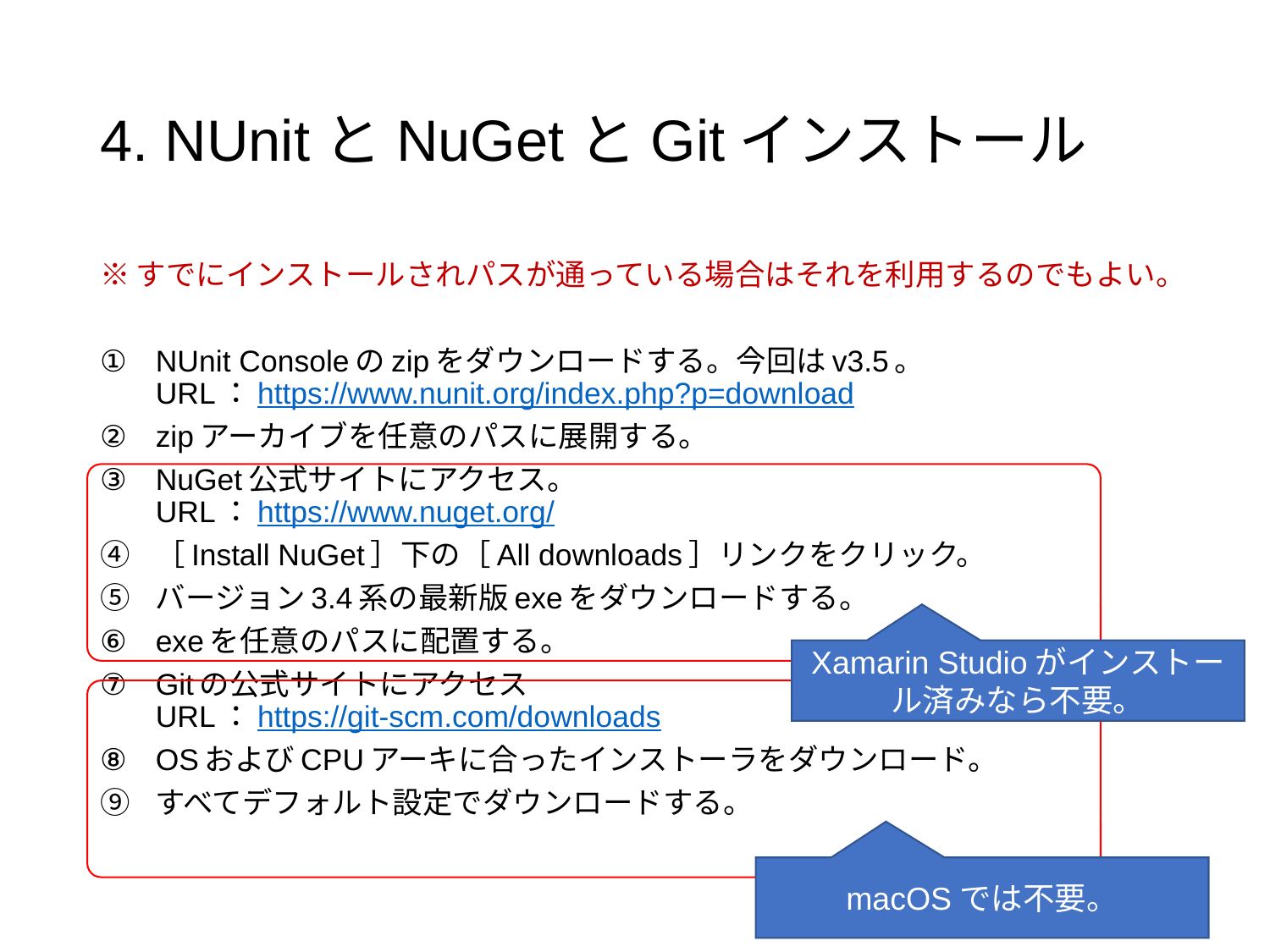

# 4. NUnitとNuGetとGitインストール
※すでにインストールされパスが通っている場合はそれを利用するのでもよい。

NUnit Consoleのzipをダウンロードする。今回はv3.5。
URL：https://www.nunit.org/index.php?p=download
zipアーカイブを任意のパスに展開する。
NuGet公式サイトにアクセス。
URL：https://www.nuget.org/
［Install NuGet］下の［All downloads］リンクをクリック。
バージョン3.4系の最新版exeをダウンロードする。
exeを任意のパスに配置する。
Gitの公式サイトにアクセス
URL：https://git-scm.com/downloads
OSおよびCPUアーキに合ったインストーラをダウンロード。
すべてデフォルト設定でダウンロードする。

Xamarin Studioがインストール済みなら不要。

macOSでは不要。